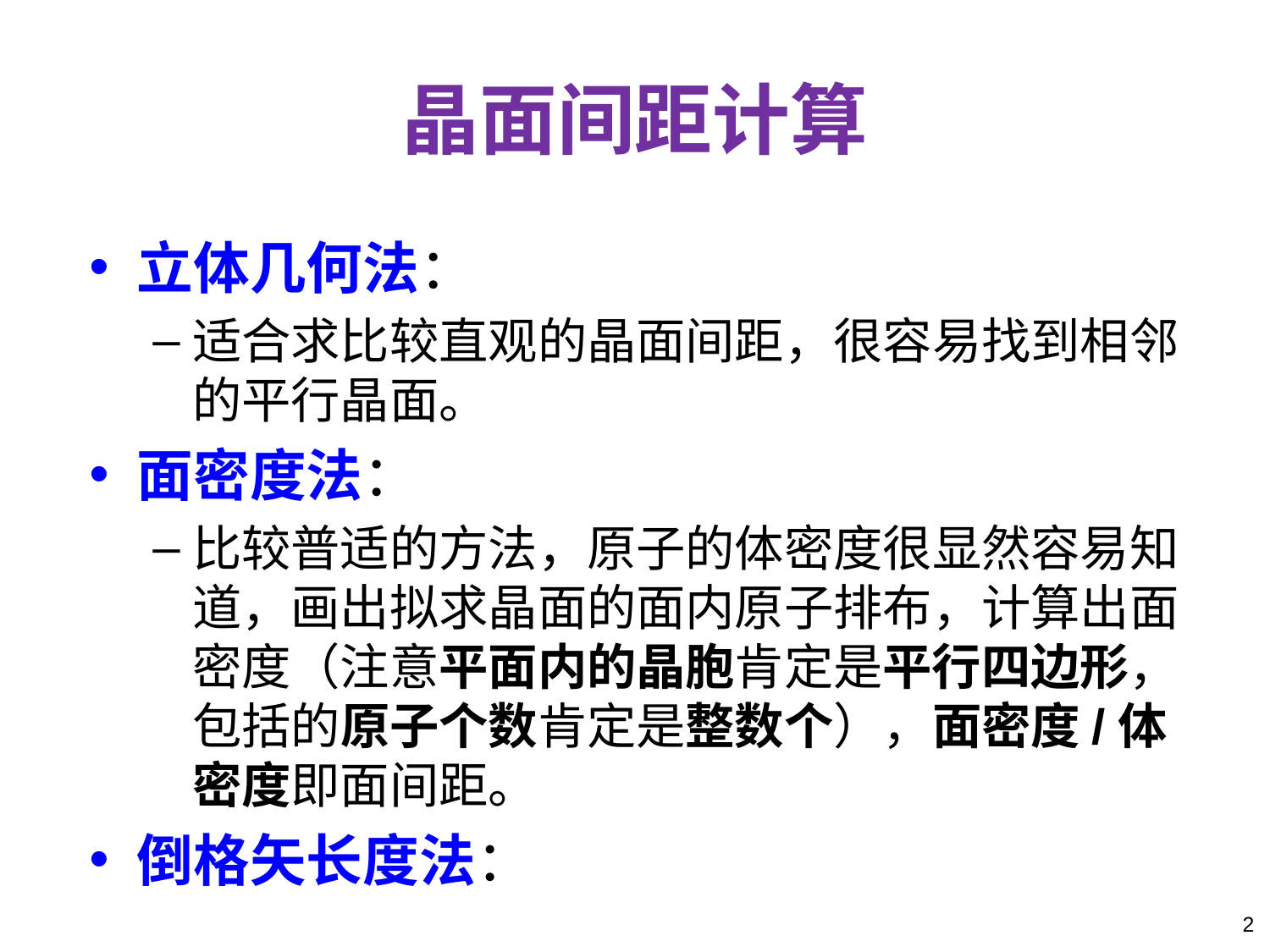

# 晶面间距计算
立体几何法：
适合求比较直观的晶面间距，很容易找到相邻的平行晶面。
面密度法：
比较普适的方法，原子的体密度很显然容易知道，画出拟求晶面的面内原子排布，计算出面密度（注意平面内的晶胞肯定是平行四边形，包括的原子个数肯定是整数个），面密度/体密度即面间距。
倒格矢长度法：

2